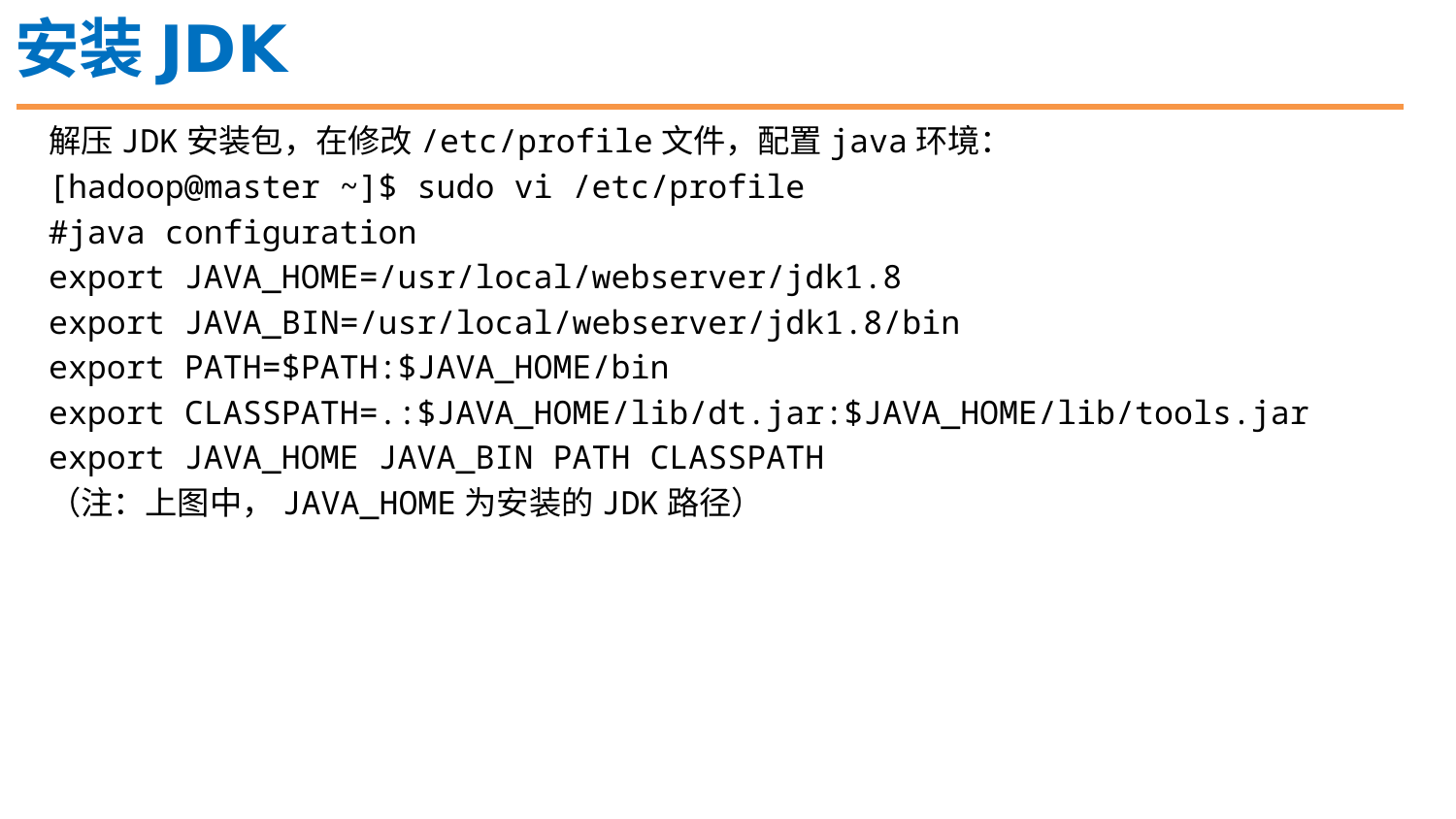

安装JDK
解压JDK安装包，在修改/etc/profile文件，配置java环境：
[hadoop@master ~]$ sudo vi /etc/profile
#java configuration
export JAVA_HOME=/usr/local/webserver/jdk1.8
export JAVA_BIN=/usr/local/webserver/jdk1.8/bin
export PATH=$PATH:$JAVA_HOME/bin
export CLASSPATH=.:$JAVA_HOME/lib/dt.jar:$JAVA_HOME/lib/tools.jar
export JAVA_HOME JAVA_BIN PATH CLASSPATH
（注：上图中，JAVA_HOME为安装的JDK路径）